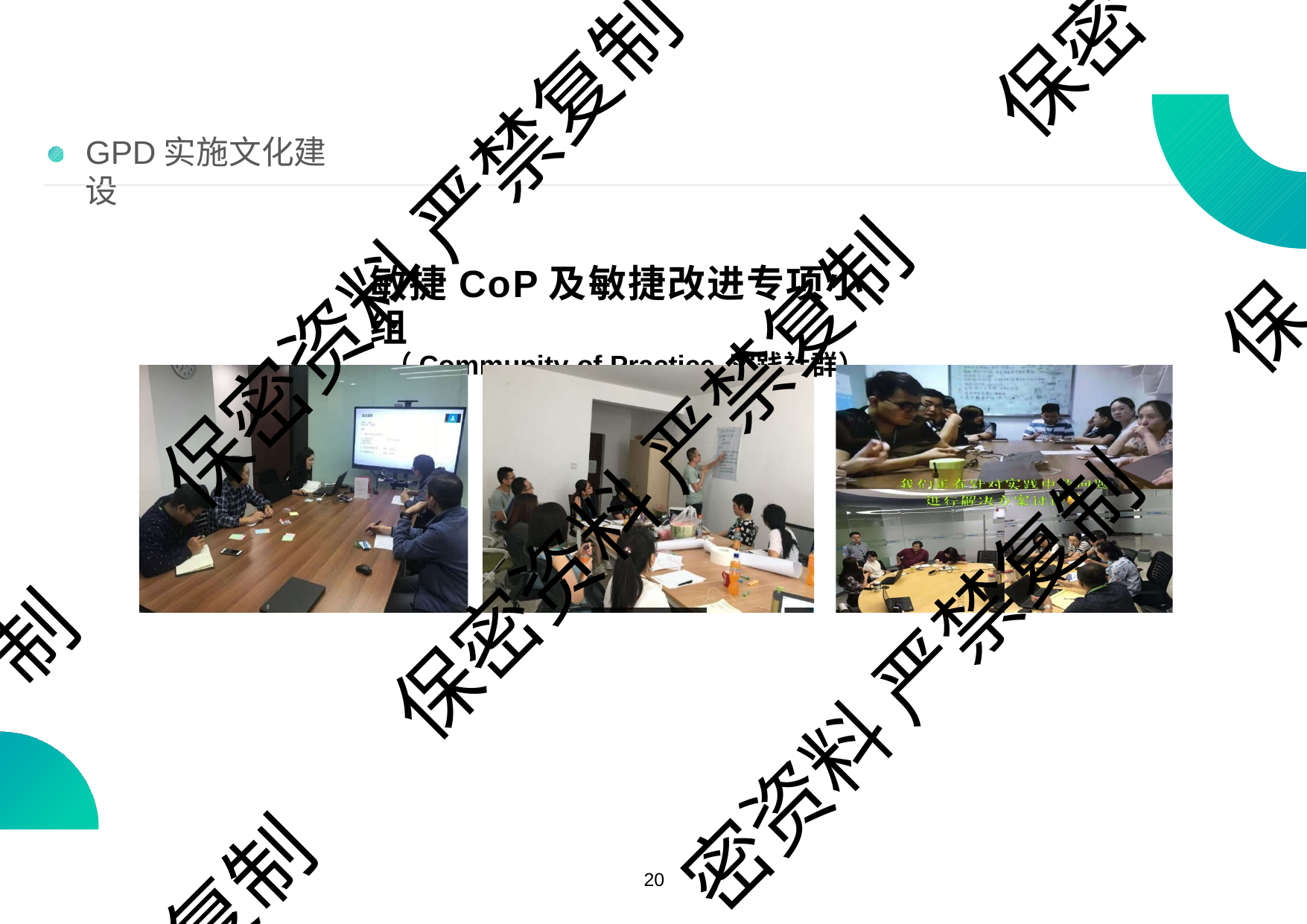

保密

# GPD实施文化建设

保密资料 严禁复制

敏捷CoP及敏捷改进专项小组
（Community of Practice 实践社群）
保

保密资料 严禁复制
制
密资料 严禁复制

复制
20